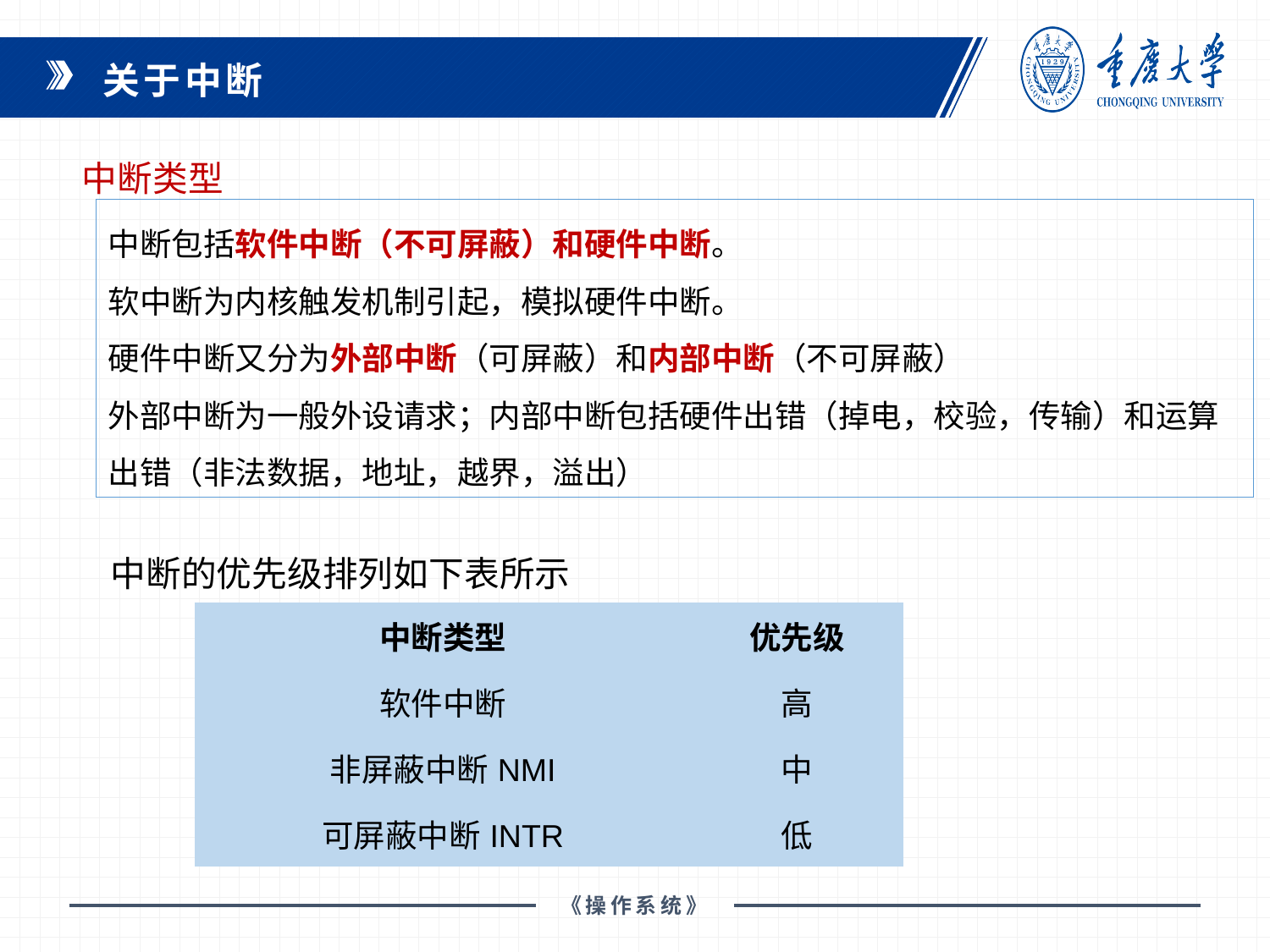

关于中断
中断类型
中断包括软件中断（不可屏蔽）和硬件中断。
软中断为内核触发机制引起，模拟硬件中断。
硬件中断又分为外部中断（可屏蔽）和内部中断（不可屏蔽）
外部中断为一般外设请求；内部中断包括硬件出错（掉电，校验，传输）和运算出错（非法数据，地址，越界，溢出）
　中断的优先级排列如下表所示
| 中断类型 | 优先级 |
| --- | --- |
| 软件中断 | 高 |
| 非屏蔽中断NMI | 中 |
| 可屏蔽中断INTR | 低 |